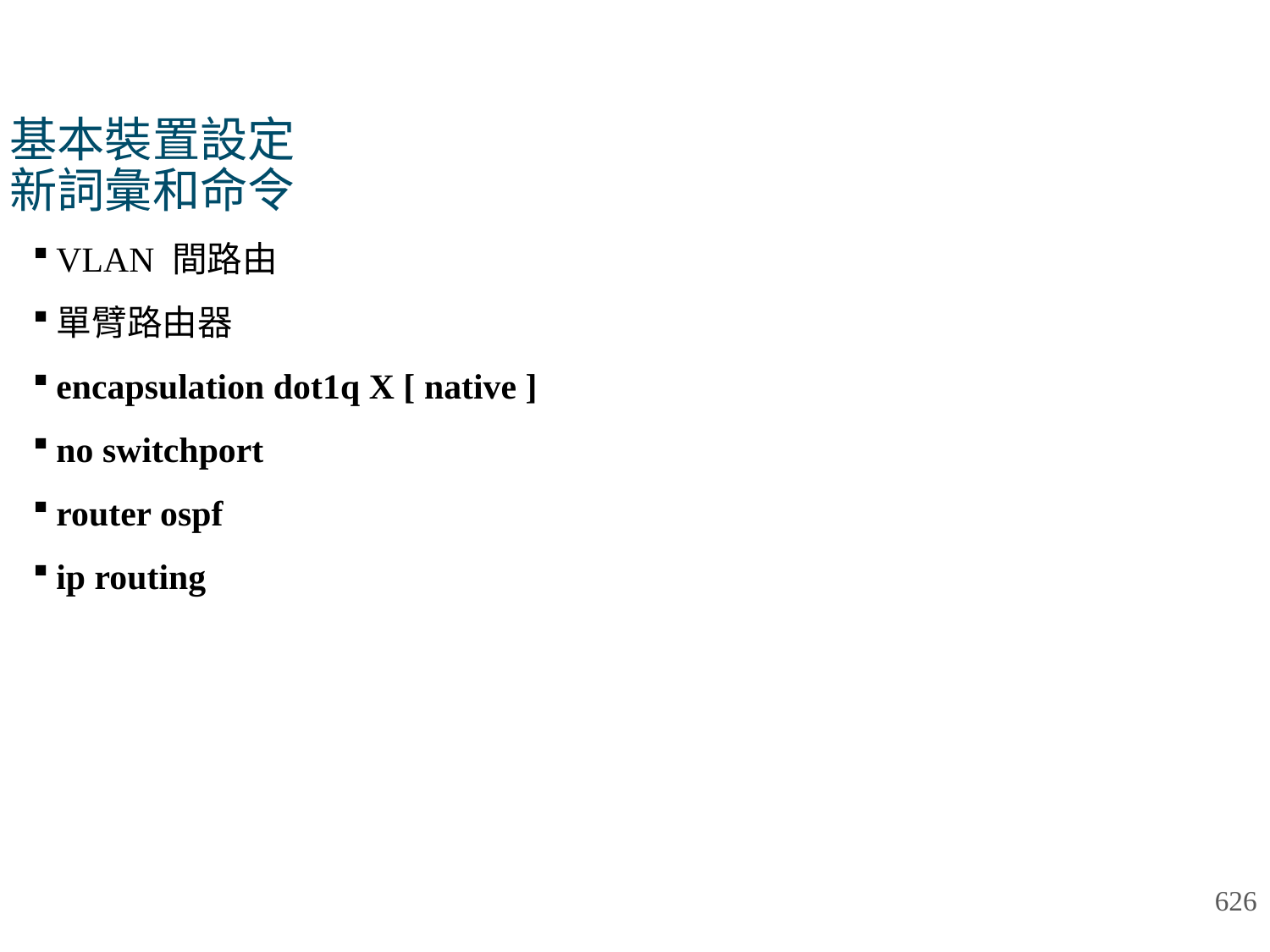

# 基本裝置設定 新詞彙和命令
VLAN 間路由
單臂路由器
encapsulation dot1q X [ native ]
no switchport
router ospf
ip routing
626